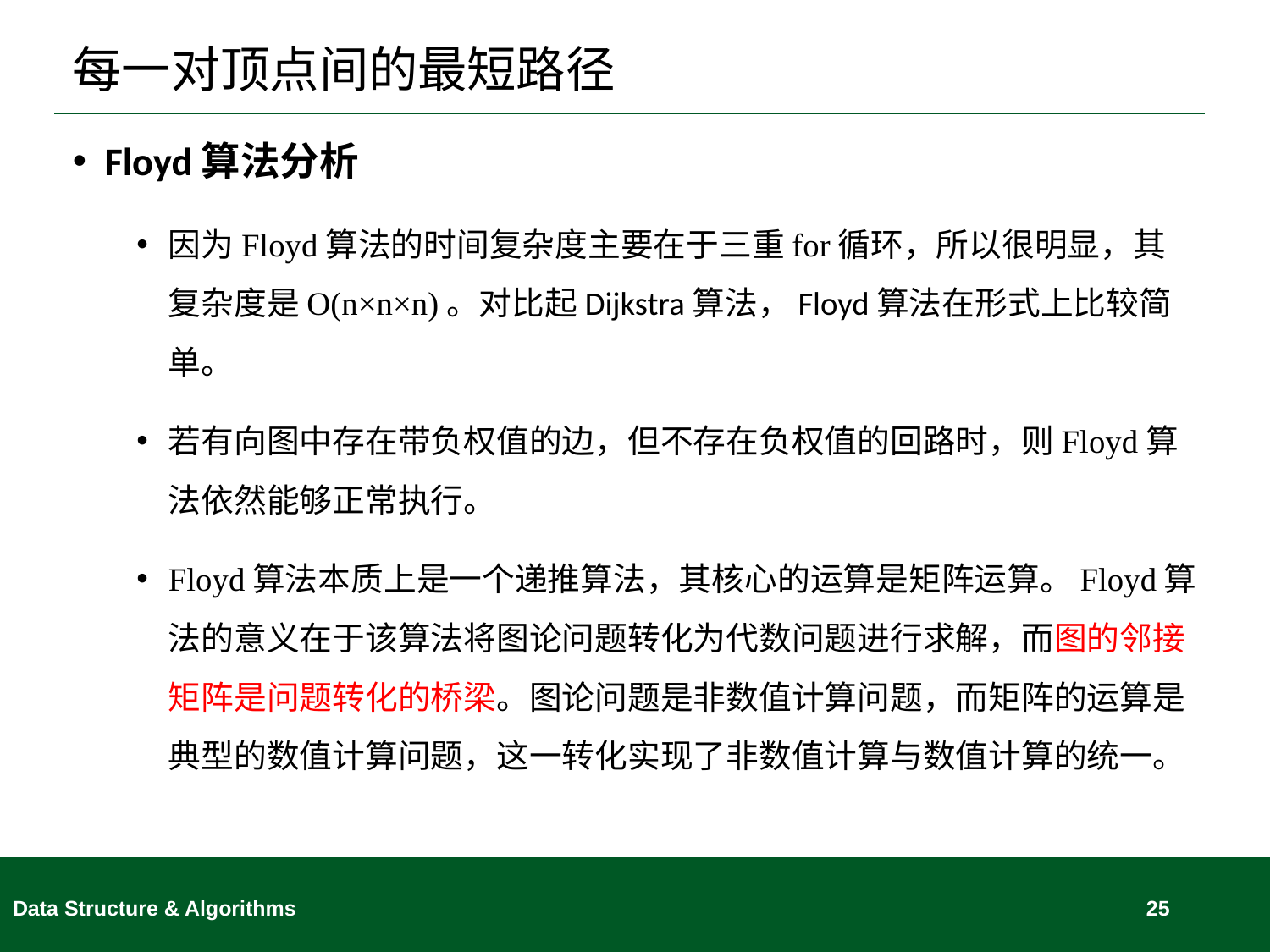

# 每一对顶点间的最短路径
Floyd算法分析
因为Floyd算法的时间复杂度主要在于三重for循环，所以很明显，其复杂度是O(n×n×n)。对比起Dijkstra算法，Floyd算法在形式上比较简单。
若有向图中存在带负权值的边，但不存在负权值的回路时，则Floyd算法依然能够正常执行。
Floyd算法本质上是一个递推算法，其核心的运算是矩阵运算。Floyd算法的意义在于该算法将图论问题转化为代数问题进行求解，而图的邻接矩阵是问题转化的桥梁。图论问题是非数值计算问题，而矩阵的运算是典型的数值计算问题，这一转化实现了非数值计算与数值计算的统一。

Data Structure & Algorithms
25